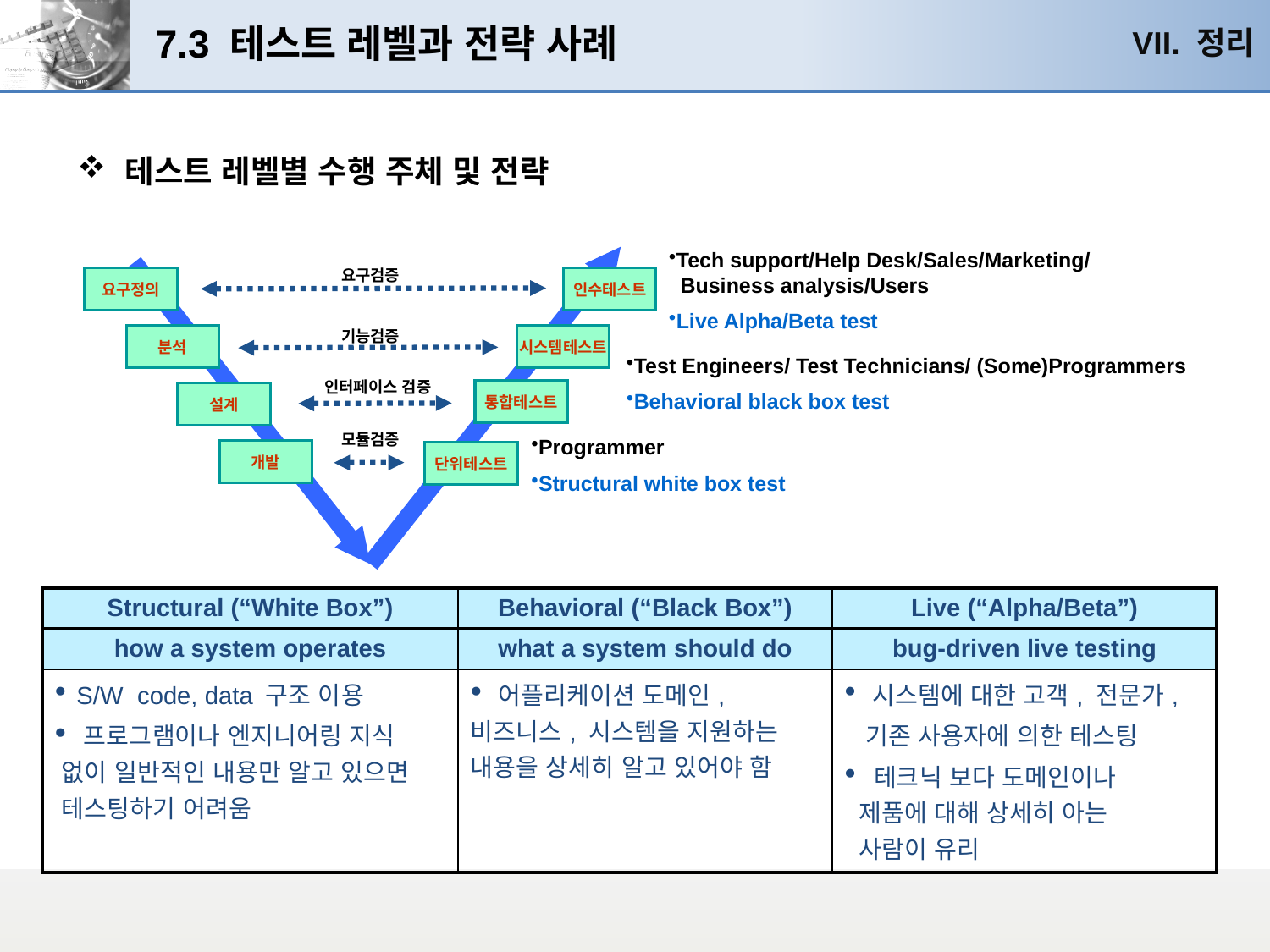

# 7.3 테스트 레벨과 전략 사례
VII. 정리
테스트 레벨별 수행 주체 및 전략
Tech support/Help Desk/Sales/Marketing/
  Business analysis/Users
Live Alpha/Beta test

요구검증

요구정의
인수테스트

기능검증
분석
시스템테스트

인터페이스 검증
통합테스트
설계

모듈검증
개발
단위테스트

Test Engineers/ Test Technicians/ (Some)Programmers
Behavioral black box test
Programmer
Structural white box test
| Structural (“White Box”) | Behavioral (“Black Box”) | Live (“Alpha/Beta”) |
| --- | --- | --- |
| how a system operates | what a system should do | bug-driven live testing |
| S/W code, data 구조 이용 프로그램이나 엔지니어링 지식 없이 일반적인 내용만 알고 있으면 테스팅하기 어려움 | 어플리케이션 도메인, 비즈니스, 시스템을 지원하는 내용을 상세히 알고 있어야 함 | 시스템에 대한 고객, 전문가, 기존 사용자에 의한 테스팅 테크닉 보다 도메인이나 제품에 대해 상세히 아는 사람이 유리 |